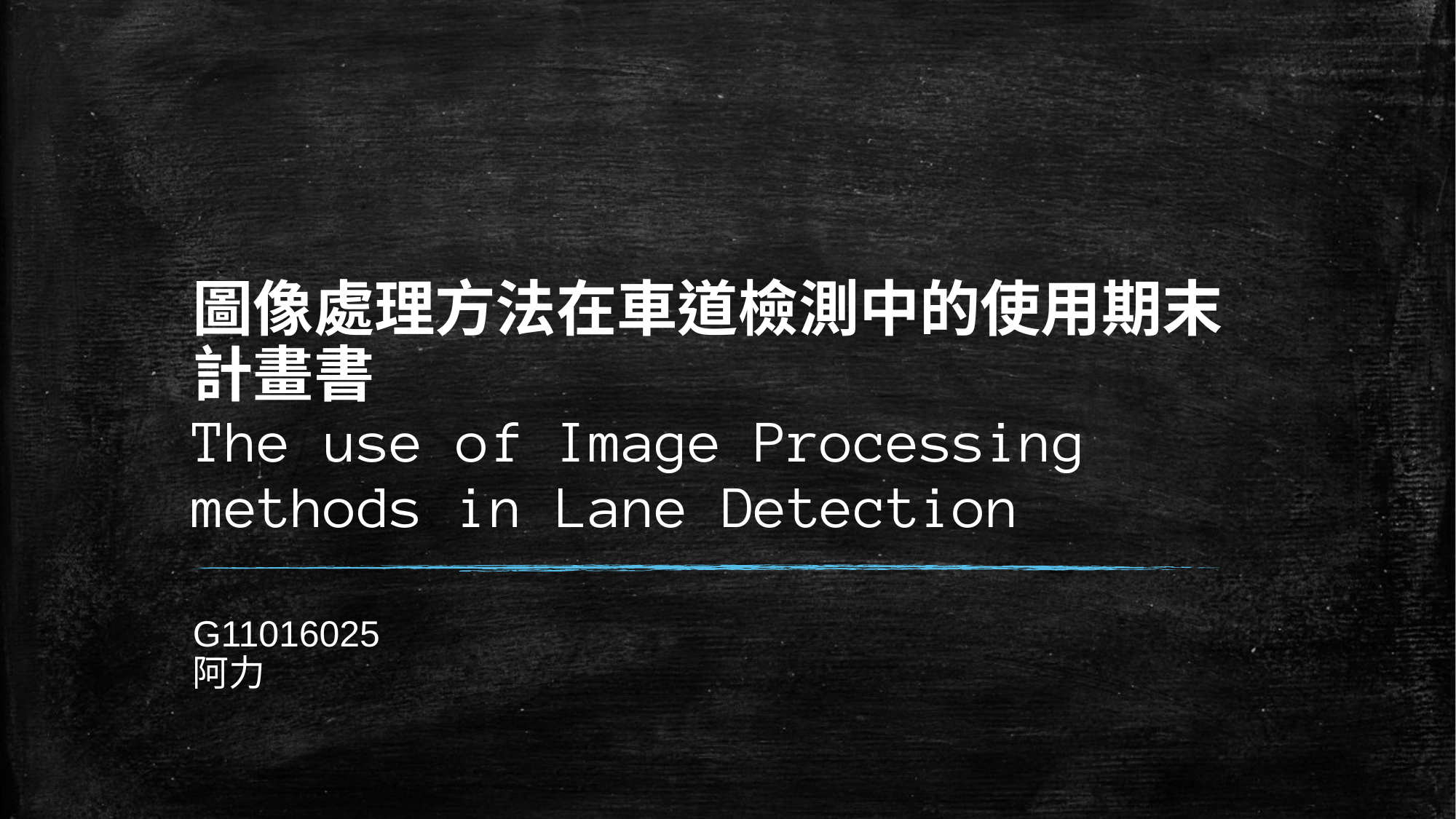

# 圖像處理方法在車道檢測中的使用期末計畫書 The use of Image Processing methods in Lane Detection
G11016025
阿力